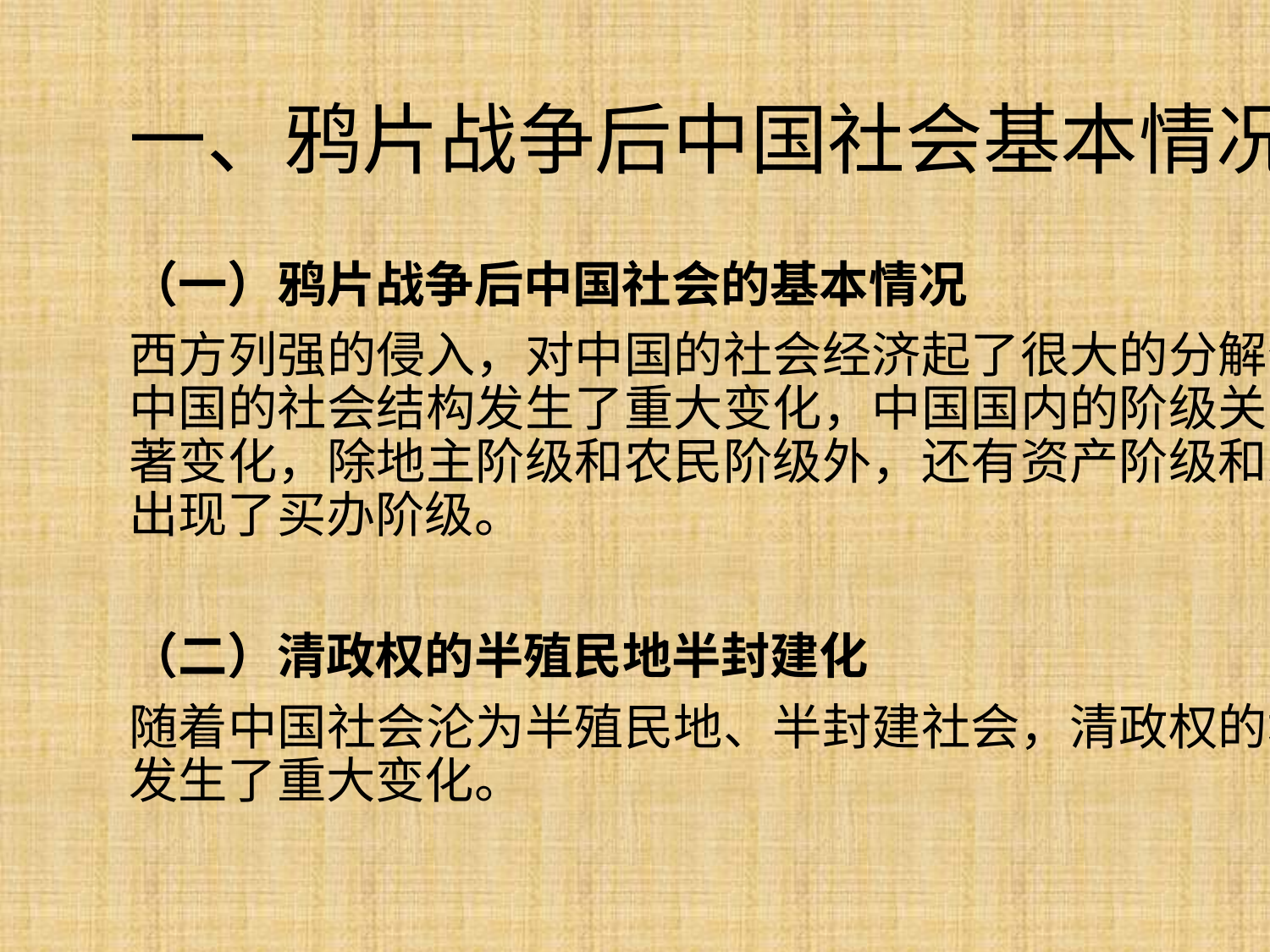

# 一、鸦片战争后中国社会基本情况的变化
（一）鸦片战争后中国社会的基本情况
西方列强的侵入，对中国的社会经济起了很大的分解作用，从而使中国的社会结构发生了重大变化，中国国内的阶级关系也发生了显著变化，除地主阶级和农民阶级外，还有资产阶级和无产阶级，还出现了买办阶级。

（二）清政权的半殖民地半封建化
随着中国社会沦为半殖民地、半封建社会，清政权的地位和性质也发生了重大变化。